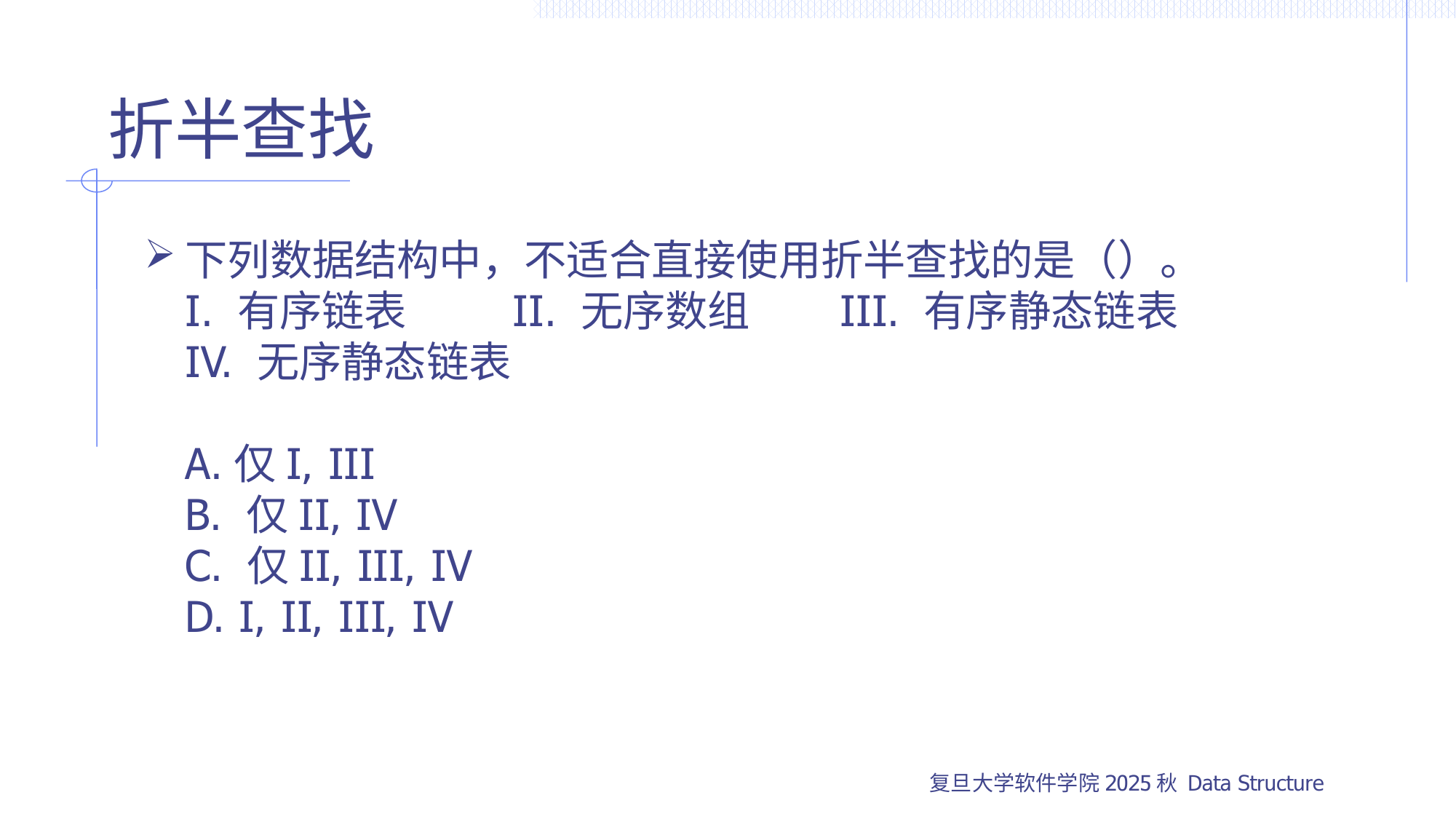

# 折半查找
下列数据结构中，不适合直接使用折半查找的是（）。
I. 有序链表	II. 无序数组	III. 有序静态链表
IV. 无序静态链表
A.仅I, III
B. 仅II, IV
C. 仅II, III, IV
D. I, II, III, IV